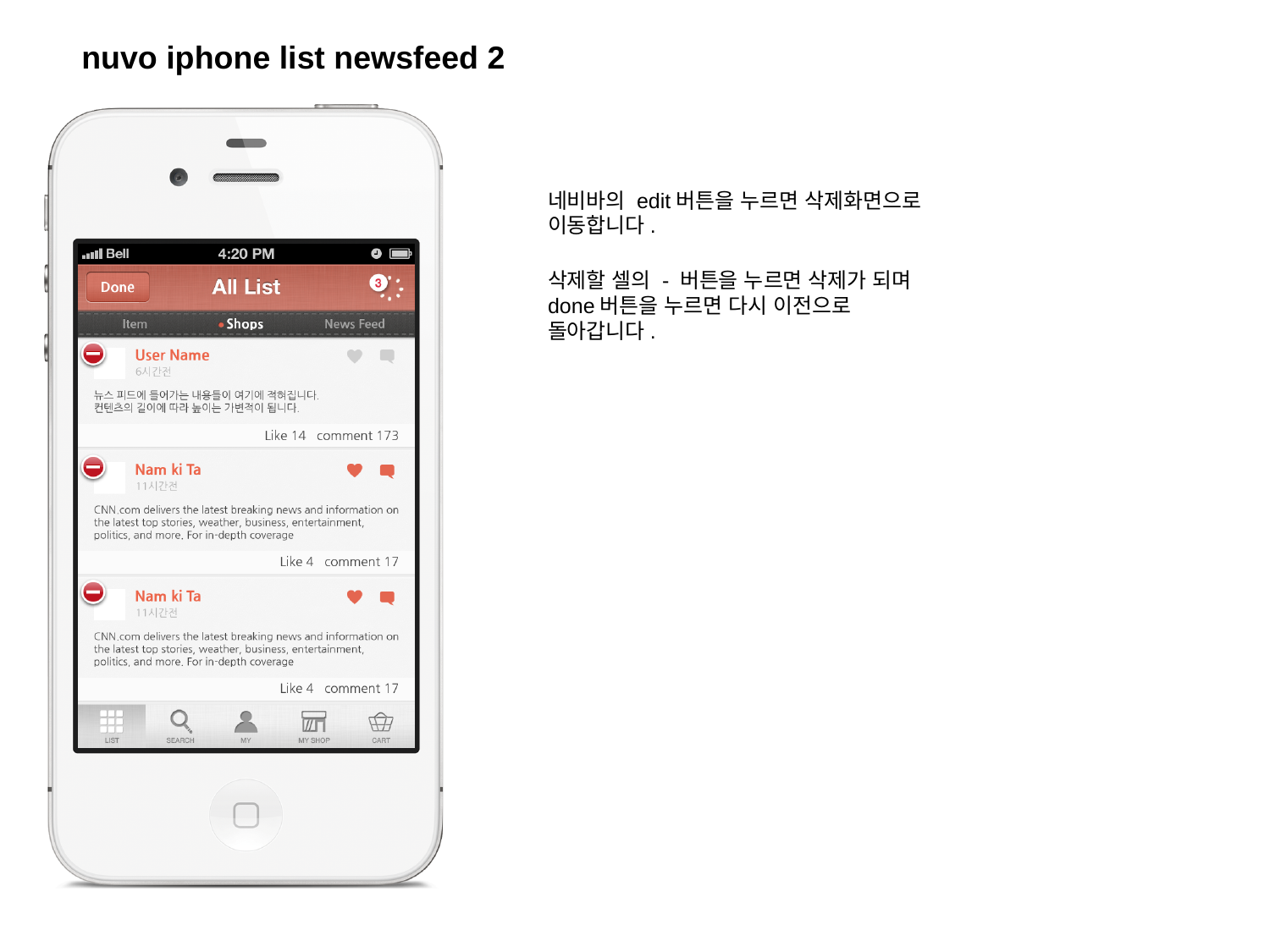

# nuvo iphone list newsfeed 2

네비바의 edit버튼을 누르면 삭제화면으로 이동합니다.

삭제할 셀의 - 버튼을 누르면 삭제가 되며
done버튼을 누르면 다시 이전으로 돌아갑니다.